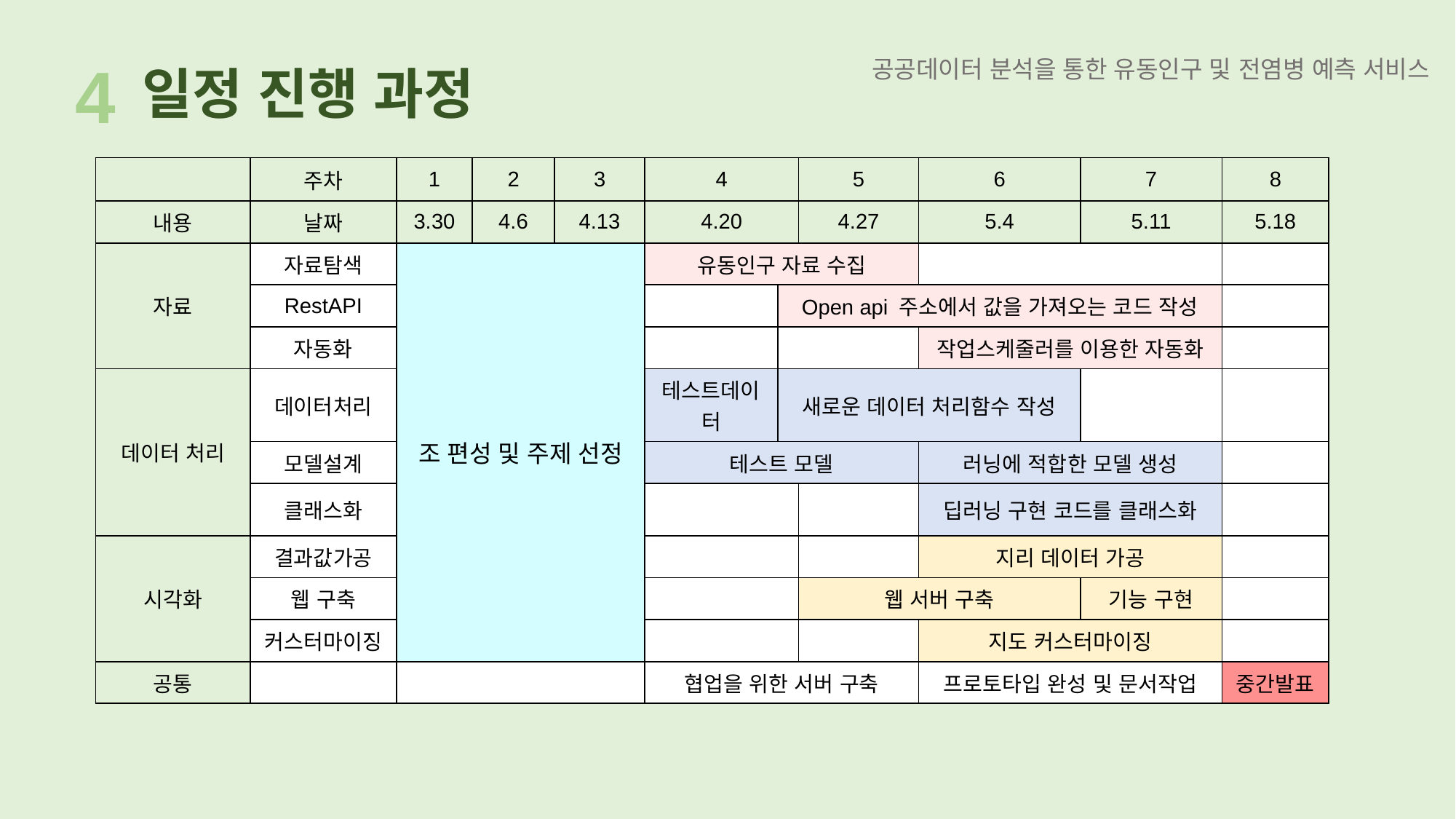

4
일정 진행 과정
|  | 주차 | 1 | 2 | 3 | 4 |  | 5 | 6 | 7 | 8 |
| --- | --- | --- | --- | --- | --- | --- | --- | --- | --- | --- |
| 내용 | 날짜 | 3.30 | 4.6 | 4.13 | 4.20 |  | 4.27 | 5.4 | 5.11 | 5.18 |
| 자료 | 자료탐색 | 조 편성 및 주제 선정 |  |  | 유동인구 자료 수집 |  |  |  |  |  |
|  | RestAPI |  |  |  |  | Open api 주소에서 값을 가져오는 코드 작성 |  |  |  |  |
|  | 자동화 |  |  |  |  |  |  | 작업스케줄러를 이용한 자동화 |  |  |
| 데이터 처리 | 데이터처리 |  |  |  | 테스트데이터 | 새로운 데이터 처리함수 작성 |  |  |  |  |
|  | 모델설계 |  |  |  | 테스트 모델 |  |  | 러닝에 적합한 모델 생성 |  |  |
|  | 클래스화 |  |  |  |  |  |  | 딥러닝 구현 코드를 클래스화 |  |  |
| 시각화 | 결과값가공 |  |  |  |  |  |  | 지리 데이터 가공 |  |  |
|  | 웹 구축 |  |  |  |  |  | 웹 서버 구축 |  | 기능 구현 |  |
|  | 커스터마이징 |  |  |  |  |  |  | 지도 커스터마이징 |  |  |
| 공통 |  |  |  |  | 협업을 위한 서버 구축 |  |  | 프로토타입 완성 및 문서작업 |  | 중간발표 |